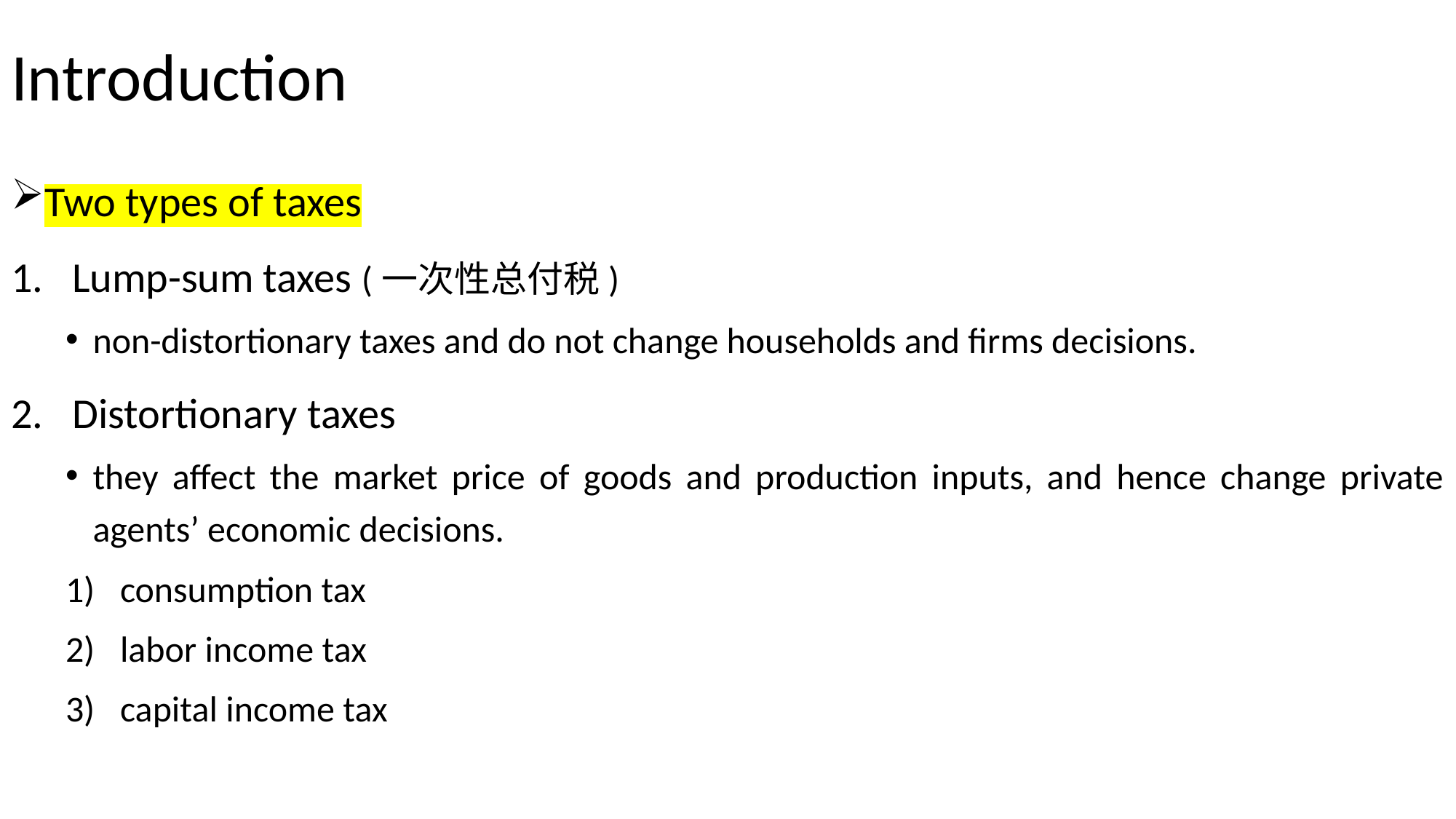

# Introduction
Two types of taxes
Lump-sum taxes (一次性总付税)
non-distortionary taxes and do not change households and firms decisions.
Distortionary taxes
they affect the market price of goods and production inputs, and hence change private agents’ economic decisions.
consumption tax
labor income tax
capital income tax